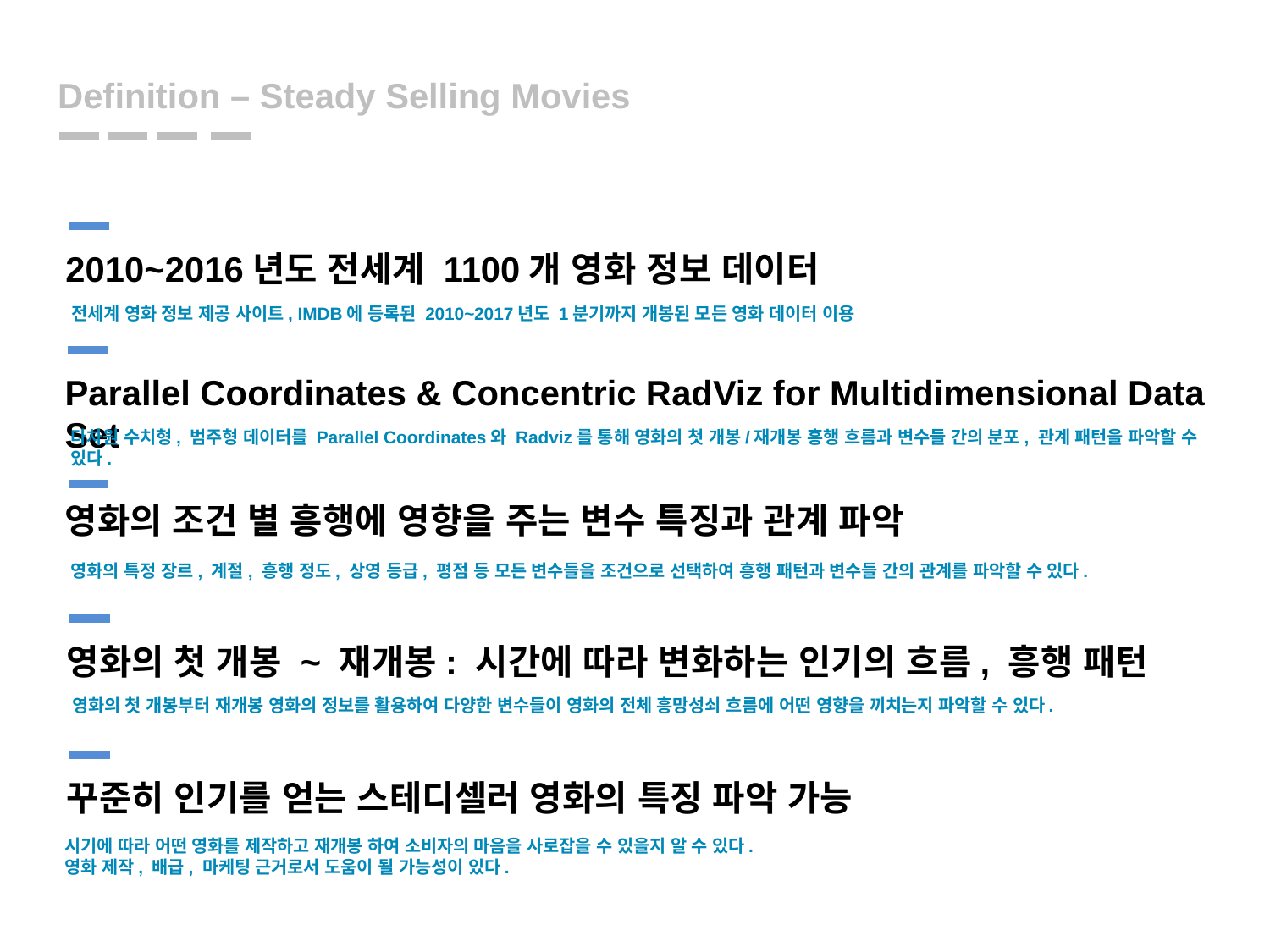

# Definition – Steady Selling Movies
2010~2016년도 전세계 1100개 영화 정보 데이터
전세계 영화 정보 제공 사이트, IMDB에 등록된 2010~2017년도 1분기까지 개봉된 모든 영화 데이터 이용
Parallel Coordinates & Concentric RadViz for Multidimensional Data Set
다차원 수치형, 범주형 데이터를 Parallel Coordinates와 Radviz를 통해 영화의 첫 개봉/재개봉 흥행 흐름과 변수들 간의 분포, 관계 패턴을 파악할 수 있다.
영화의 조건 별 흥행에 영향을 주는 변수 특징과 관계 파악
영화의 특정 장르, 계절, 흥행 정도, 상영 등급, 평점 등 모든 변수들을 조건으로 선택하여 흥행 패턴과 변수들 간의 관계를 파악할 수 있다.
영화의 첫 개봉 ~ 재개봉: 시간에 따라 변화하는 인기의 흐름, 흥행 패턴
영화의 첫 개봉부터 재개봉 영화의 정보를 활용하여 다양한 변수들이 영화의 전체 흥망성쇠 흐름에 어떤 영향을 끼치는지 파악할 수 있다.
꾸준히 인기를 얻는 스테디셀러 영화의 특징 파악 가능
시기에 따라 어떤 영화를 제작하고 재개봉 하여 소비자의 마음을 사로잡을 수 있을지 알 수 있다.
영화 제작, 배급, 마케팅 근거로서 도움이 될 가능성이 있다.